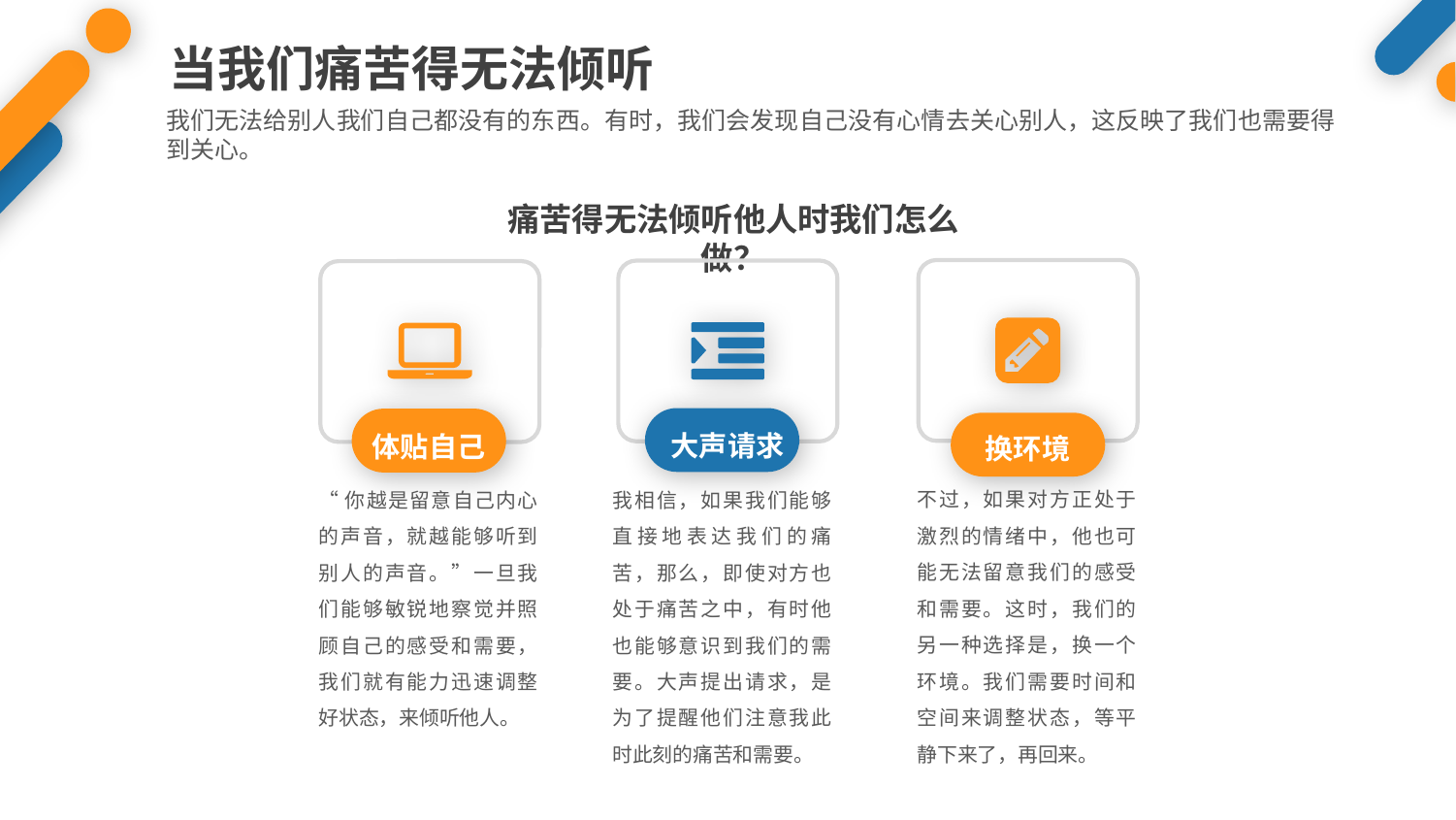

当我们痛苦得无法倾听
我们无法给别人我们自己都没有的东西。有时，我们会发现自己没有心情去关心别人，这反映了我们也需要得到关心。
痛苦得无法倾听他人时我们怎么做？

换环境

大声请求

体贴自己
不过，如果对方正处于激烈的情绪中，他也可能无法留意我们的感受和需要。这时，我们的另一种选择是，换一个环境。我们需要时间和空间来调整状态，等平静下来了，再回来。
“你越是留意自己内心的声音，就越能够听到别人的声音。”一旦我们能够敏锐地察觉并照顾自己的感受和需要，我们就有能力迅速调整好状态，来倾听他人。
我相信，如果我们能够直接地表达我们的痛苦，那么，即使对方也处于痛苦之中，有时他也能够意识到我们的需要。大声提出请求，是为了提醒他们注意我此时此刻的痛苦和需要。